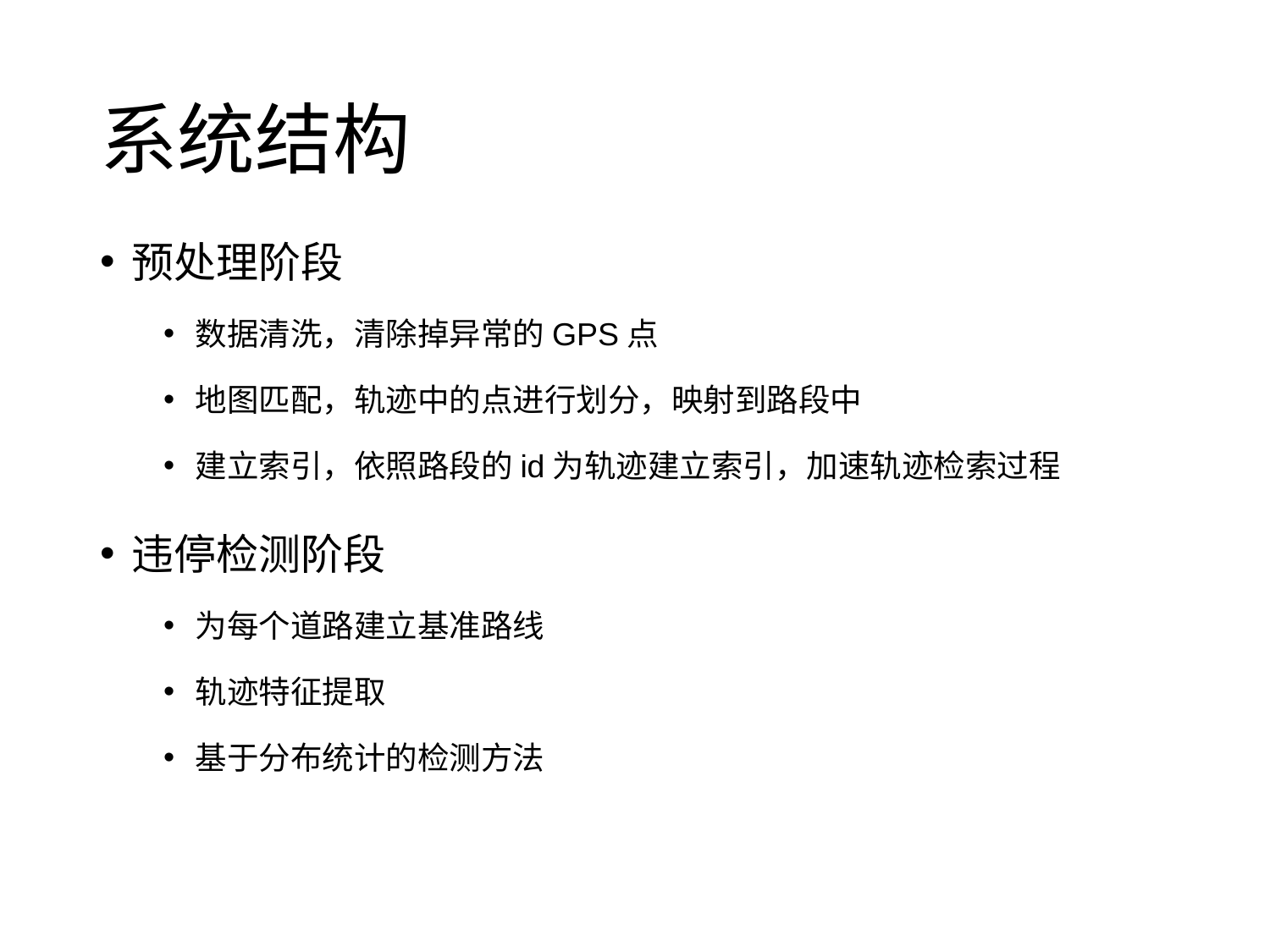

# 系统结构
预处理阶段
数据清洗，清除掉异常的GPS点
地图匹配，轨迹中的点进行划分，映射到路段中
建立索引，依照路段的id为轨迹建立索引，加速轨迹检索过程
违停检测阶段
为每个道路建立基准路线
轨迹特征提取
基于分布统计的检测方法